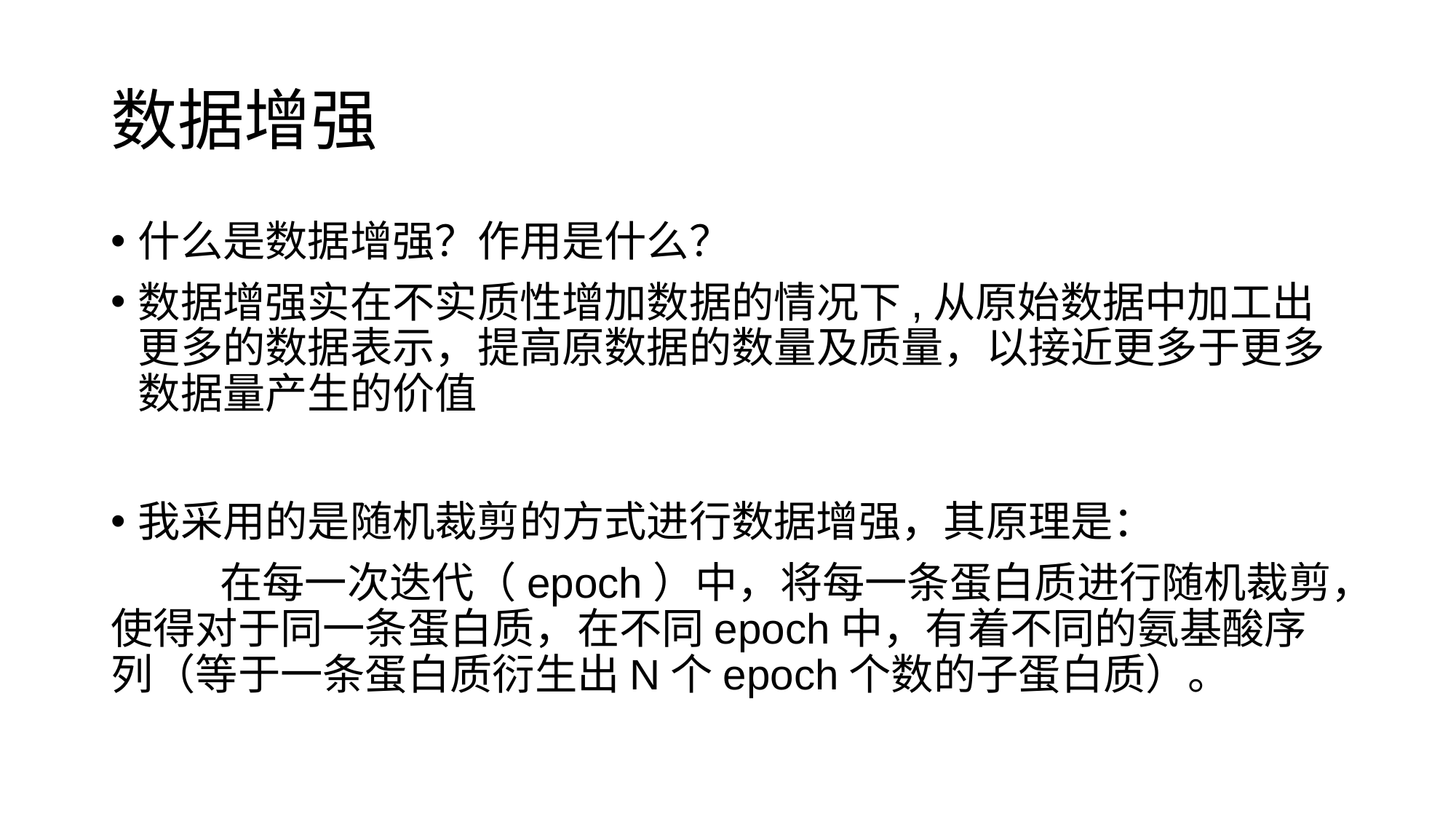

# 数据增强
什么是数据增强？作用是什么？
数据增强实在不实质性增加数据的情况下,从原始数据中加工出更多的数据表示，提高原数据的数量及质量，以接近更多于更多数据量产生的价值
我采用的是随机裁剪的方式进行数据增强，其原理是：
	在每一次迭代（epoch）中，将每一条蛋白质进行随机裁剪，使得对于同一条蛋白质，在不同epoch中，有着不同的氨基酸序列（等于一条蛋白质衍生出N个epoch个数的子蛋白质）。